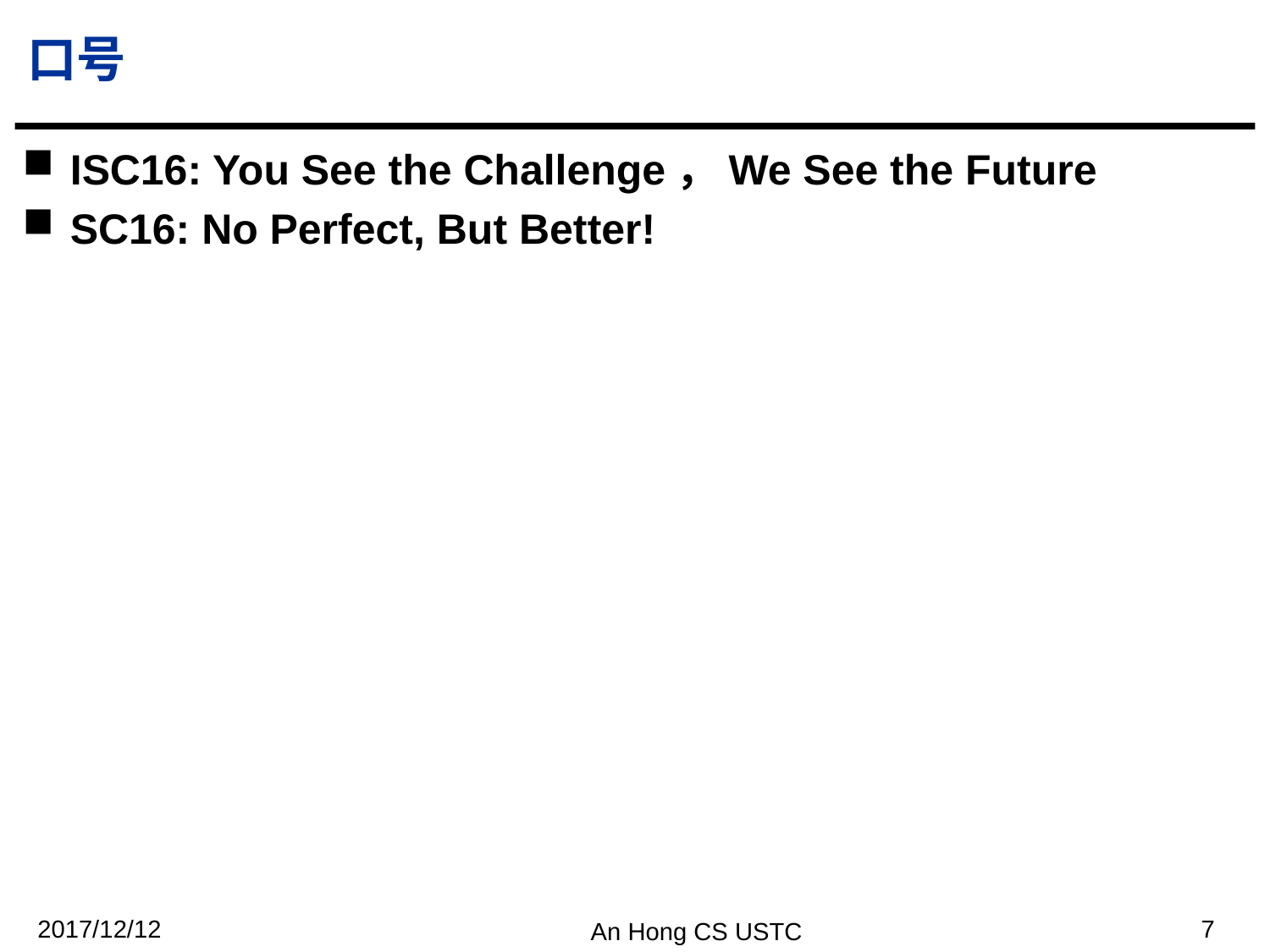

# 口号
ISC16: You See the Challenge，We See the Future
SC16: No Perfect, But Better!

2017/12/12
7
An Hong CS USTC